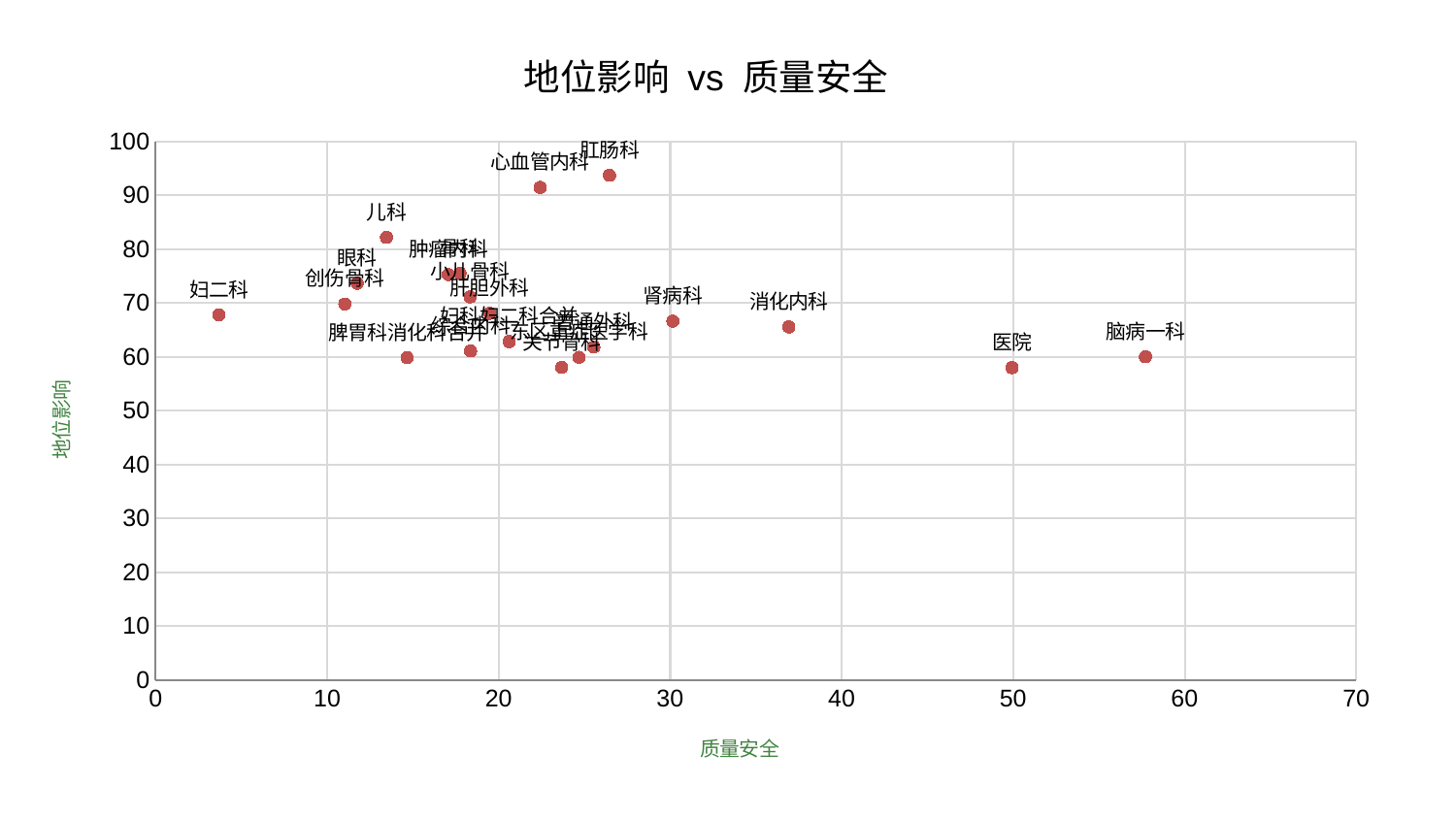

### Chart: 地位影响 vs 质量安全

| Category | 地位影响 |
|---|---|
247